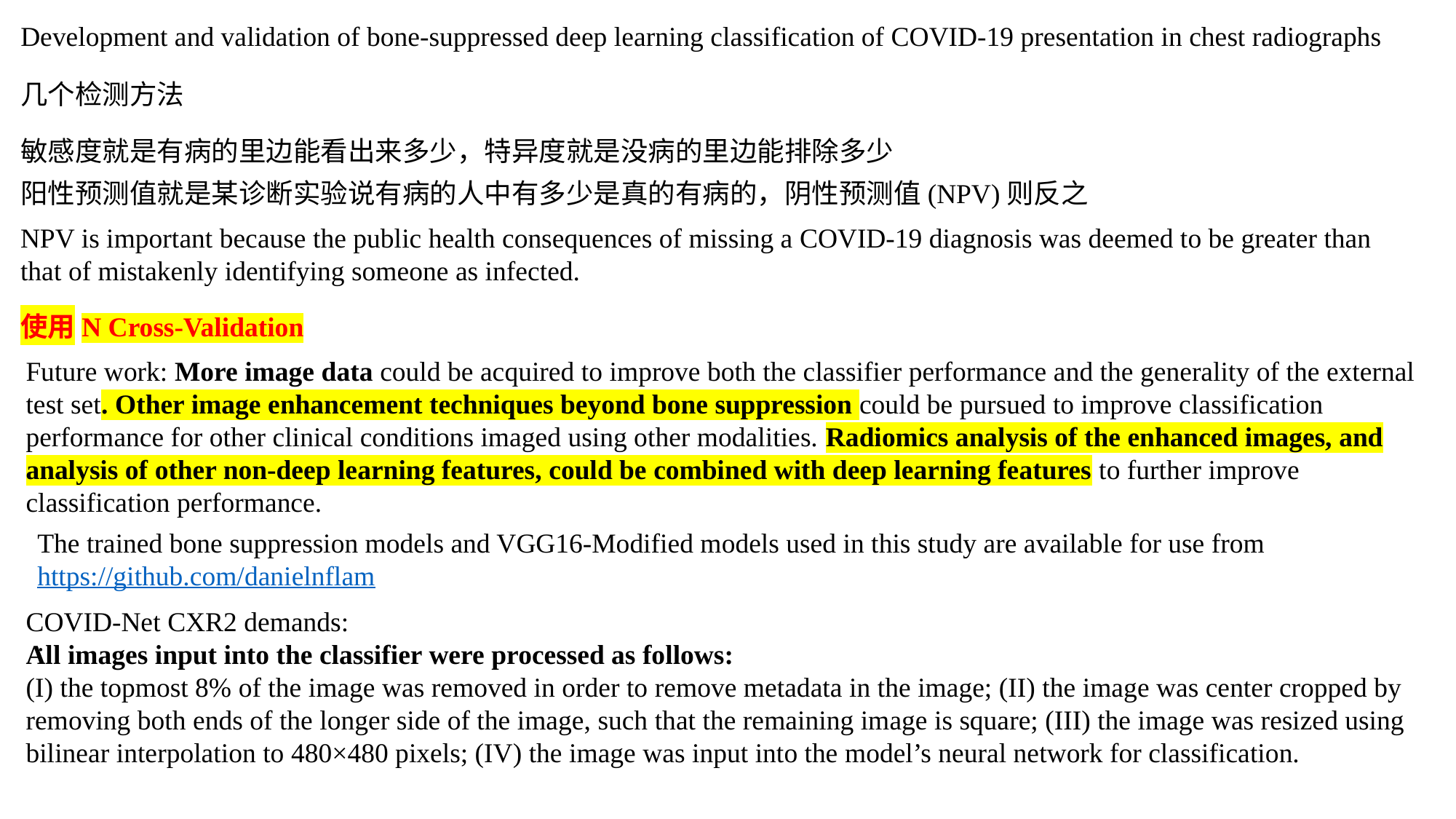

Development and validation of bone-suppressed deep learning classification of COVID-19 presentation in chest radiographs
几个检测方法
敏感度就是有病的里边能看出来多少，特异度就是没病的里边能排除多少
阳性预测值就是某诊断实验说有病的人中有多少是真的有病的，阴性预测值(NPV)则反之
NPV is important because the public health consequences of missing a COVID-19 diagnosis was deemed to be greater than that of mistakenly identifying someone as infected.
使用N Cross-Validation
Future work: More image data could be acquired to improve both the classifier performance and the generality of the external test set. Other image enhancement techniques beyond bone suppression could be pursued to improve classification performance for other clinical conditions imaged using other modalities. Radiomics analysis of the enhanced images, and analysis of other non-deep learning features, could be combined with deep learning features to further improve classification performance.
The trained bone suppression models and VGG16-Modified models used in this study are available for use from https://github.com/danielnflam

.
COVID-Net CXR2 demands:
All images input into the classifier were processed as follows:
(I) the topmost 8% of the image was removed in order to remove metadata in the image; (II) the image was center cropped by removing both ends of the longer side of the image, such that the remaining image is square; (III) the image was resized using bilinear interpolation to 480×480 pixels; (IV) the image was input into the model’s neural network for classification.